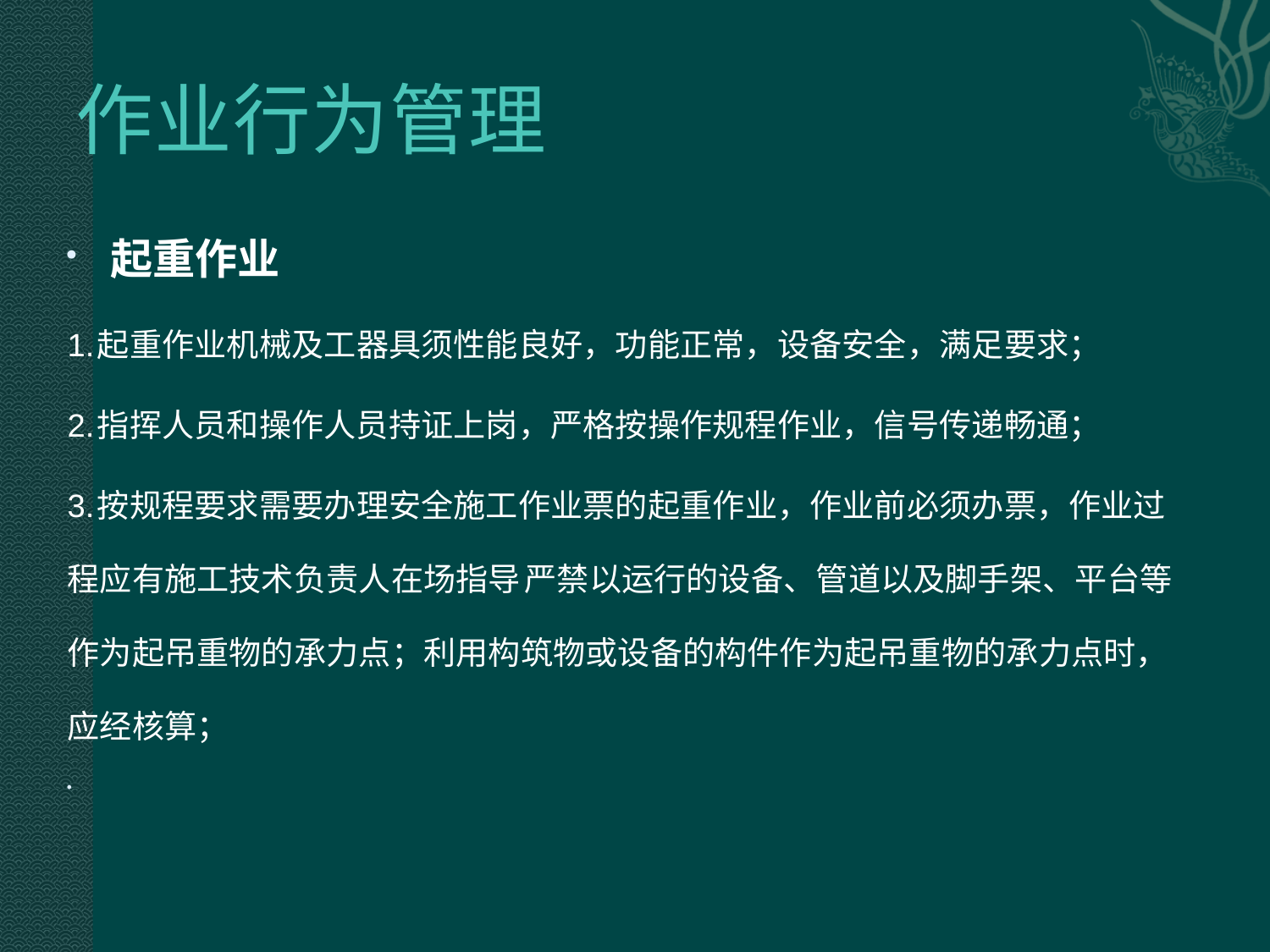

# 作业行为管理
起重作业
1.起重作业机械及工器具须性能良好，功能正常，设备安全，满足要求；
2.指挥人员和操作人员持证上岗，严格按操作规程作业，信号传递畅通；
3.按规程要求需要办理安全施工作业票的起重作业，作业前必须办票，作业过程应有施工技术负责人在场指导	严禁以运行的设备、管道以及脚手架、平台等作为起吊重物的承力点；利用构筑物或设备的构件作为起吊重物的承力点时，应经核算；